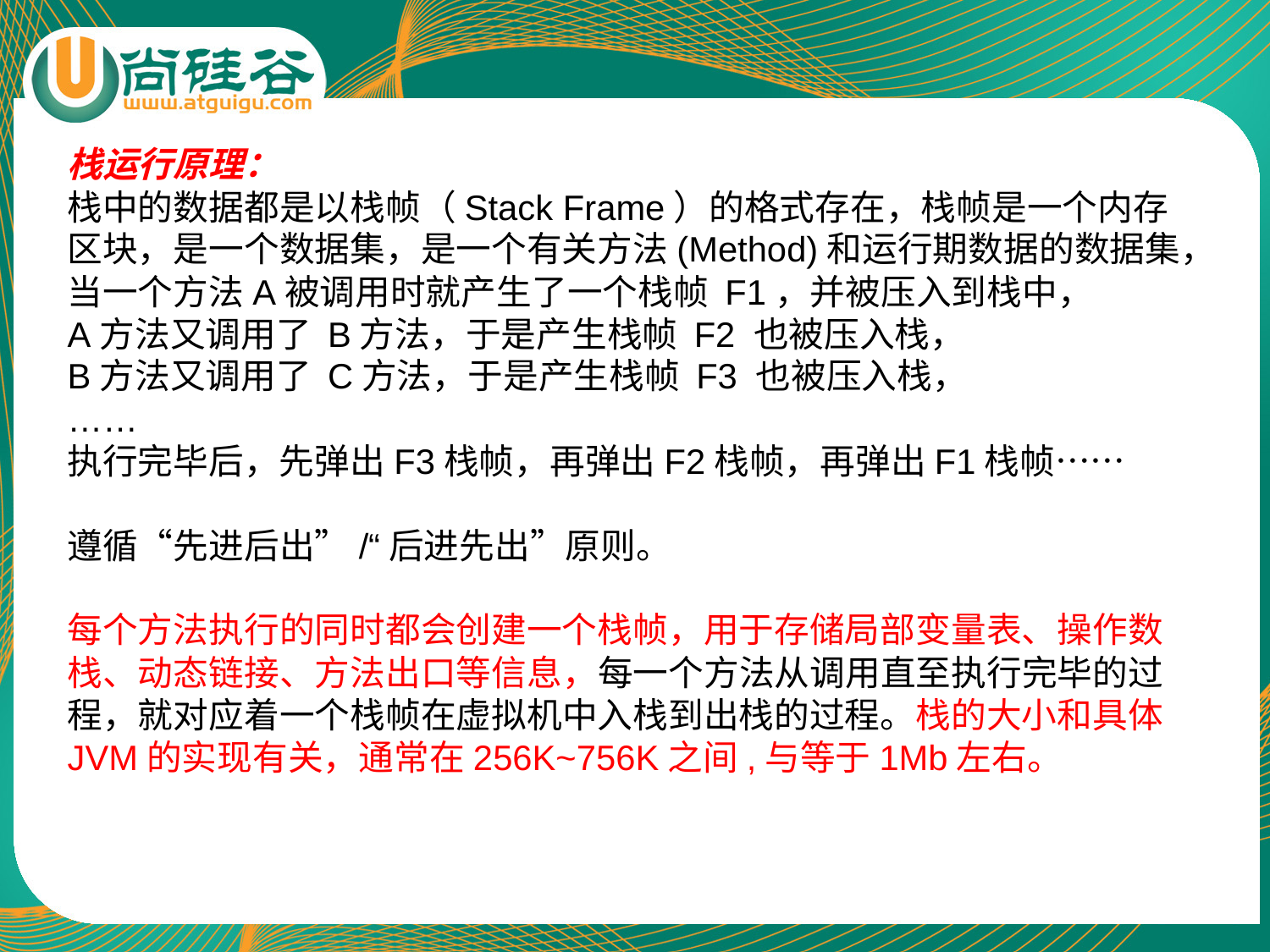

栈运行原理：
栈中的数据都是以栈帧（Stack Frame）的格式存在，栈帧是一个内存区块，是一个数据集，是一个有关方法(Method)和运行期数据的数据集，当一个方法A被调用时就产生了一个栈帧 F1，并被压入到栈中，
A方法又调用了 B方法，于是产生栈帧 F2 也被压入栈，
B方法又调用了 C方法，于是产生栈帧 F3 也被压入栈，
……
执行完毕后，先弹出F3栈帧，再弹出F2栈帧，再弹出F1栈帧……

遵循“先进后出”/“后进先出”原则。

每个方法执行的同时都会创建一个栈帧，用于存储局部变量表、操作数栈、动态链接、方法出口等信息，每一个方法从调用直至执行完毕的过程，就对应着一个栈帧在虚拟机中入栈到出栈的过程。栈的大小和具体JVM的实现有关，通常在256K~756K之间,与等于1Mb左右。